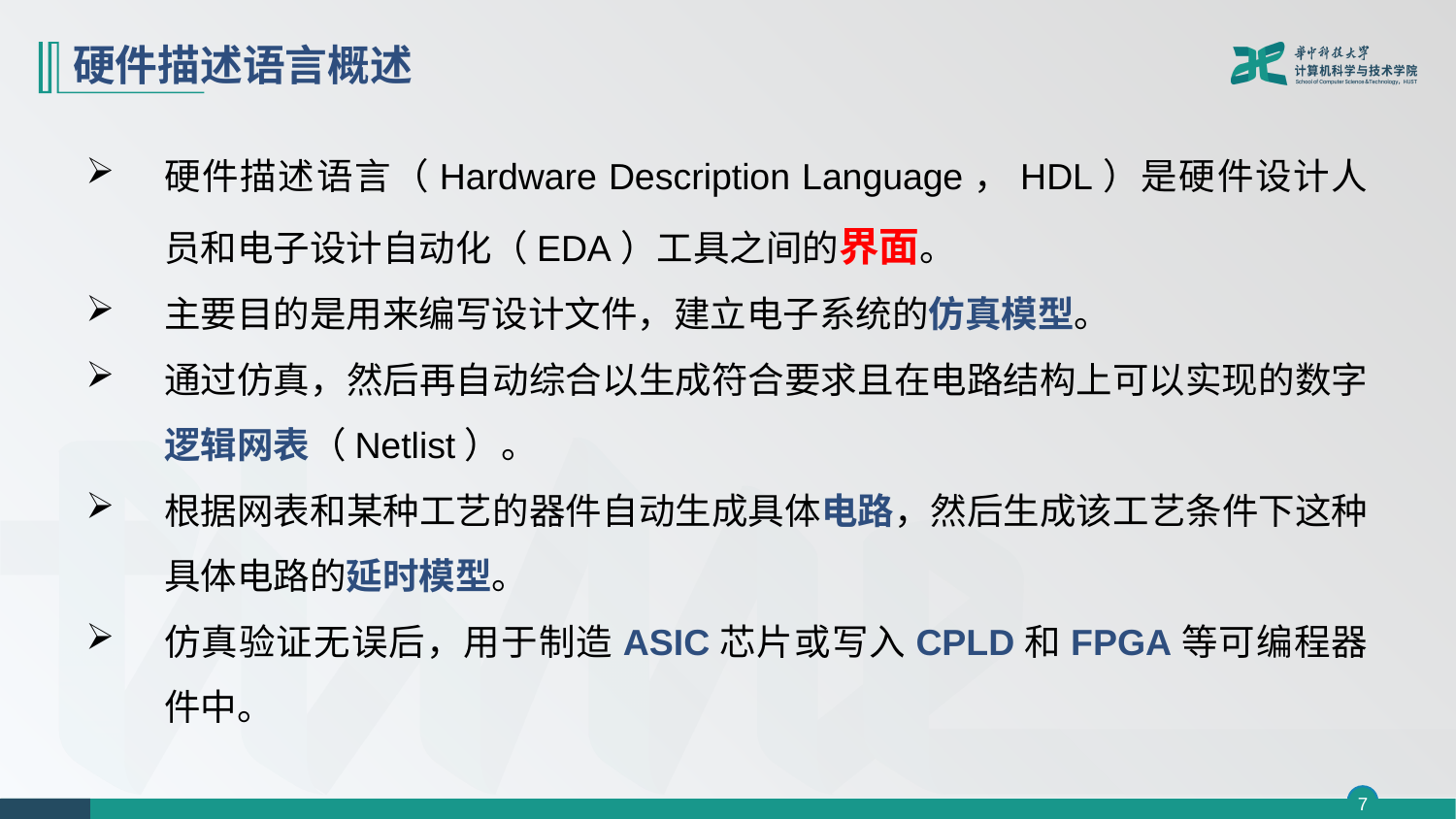

# 硬件描述语言概述
硬件描述语言（Hardware Description Language，HDL）是硬件设计人员和电子设计自动化（EDA）工具之间的界面。
主要目的是用来编写设计文件，建立电子系统的仿真模型。
通过仿真，然后再自动综合以生成符合要求且在电路结构上可以实现的数字逻辑网表（Netlist）。
根据网表和某种工艺的器件自动生成具体电路，然后生成该工艺条件下这种具体电路的延时模型。
仿真验证无误后，用于制造ASIC芯片或写入CPLD和FPGA等可编程器件中。